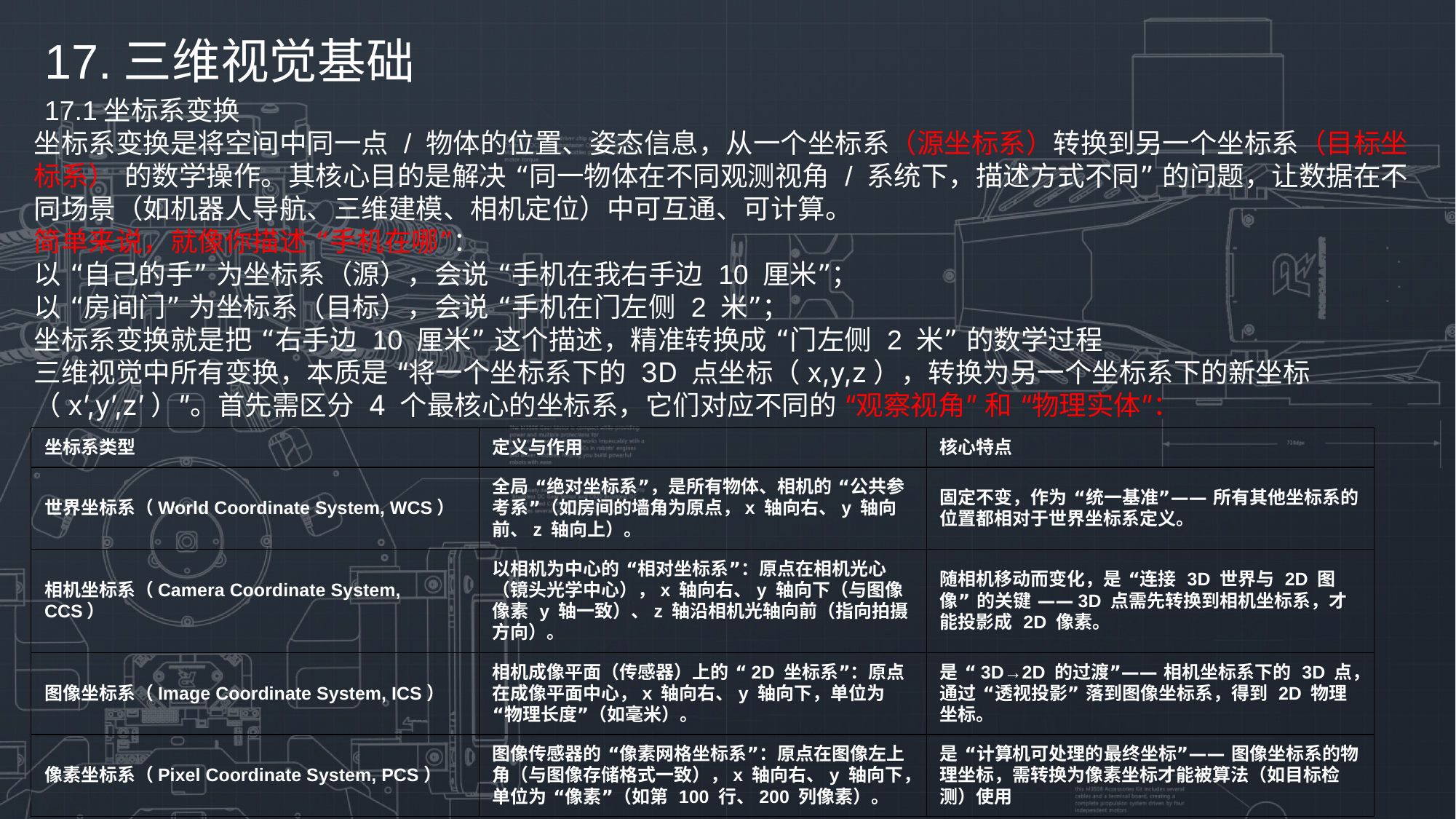

17.三维视觉基础
17.1坐标系变换
坐标系变换是将空间中同一点 / 物体的位置、姿态信息，从一个坐标系（源坐标系）转换到另一个坐标系（目标坐标系） 的数学操作。其核心目的是解决 “同一物体在不同观测视角 / 系统下，描述方式不同” 的问题，让数据在不同场景（如机器人导航、三维建模、相机定位）中可互通、可计算。
简单来说，就像你描述 “手机在哪”：
以 “自己的手” 为坐标系（源），会说 “手机在我右手边 10 厘米”；
以 “房间门” 为坐标系（目标），会说 “手机在门左侧 2 米”；
坐标系变换就是把 “右手边 10 厘米” 这个描述，精准转换成 “门左侧 2 米” 的数学过程
三维视觉中所有变换，本质是 “将一个坐标系下的 3D 点坐标（x,y,z），转换为另一个坐标系下的新坐标（x’,y’,z’）”。首先需区分 4 个最核心的坐标系，它们对应不同的 “观察视角” 和 “物理实体”：

| 坐标系类型 | 定义与作用 | 核心特点 |
| --- | --- | --- |
| 世界坐标系（World Coordinate System, WCS） | 全局 “绝对坐标系”，是所有物体、相机的 “公共参考系”（如房间的墙角为原点，x 轴向右、y 轴向前、z 轴向上）。 | 固定不变，作为 “统一基准”—— 所有其他坐标系的位置都相对于世界坐标系定义。 |
| 相机坐标系（Camera Coordinate System, CCS） | 以相机为中心的 “相对坐标系”：原点在相机光心（镜头光学中心），x 轴向右、y 轴向下（与图像像素 y 轴一致）、z 轴沿相机光轴向前（指向拍摄方向）。 | 随相机移动而变化，是 “连接 3D 世界与 2D 图像” 的关键 ——3D 点需先转换到相机坐标系，才能投影成 2D 像素。 |
| 图像坐标系（Image Coordinate System, ICS） | 相机成像平面（传感器）上的 “2D 坐标系”：原点在成像平面中心，x 轴向右、y 轴向下，单位为 “物理长度”（如毫米）。 | 是 “3D→2D 的过渡”—— 相机坐标系下的 3D 点，通过 “透视投影” 落到图像坐标系，得到 2D 物理坐标。 |
| 像素坐标系（Pixel Coordinate System, PCS） | 图像传感器的 “像素网格坐标系”：原点在图像左上角（与图像存储格式一致），x 轴向右、y 轴向下，单位为 “像素”（如第 100 行、200 列像素）。 | 是 “计算机可处理的最终坐标”—— 图像坐标系的物理坐标，需转换为像素坐标才能被算法（如目标检测）使用 |